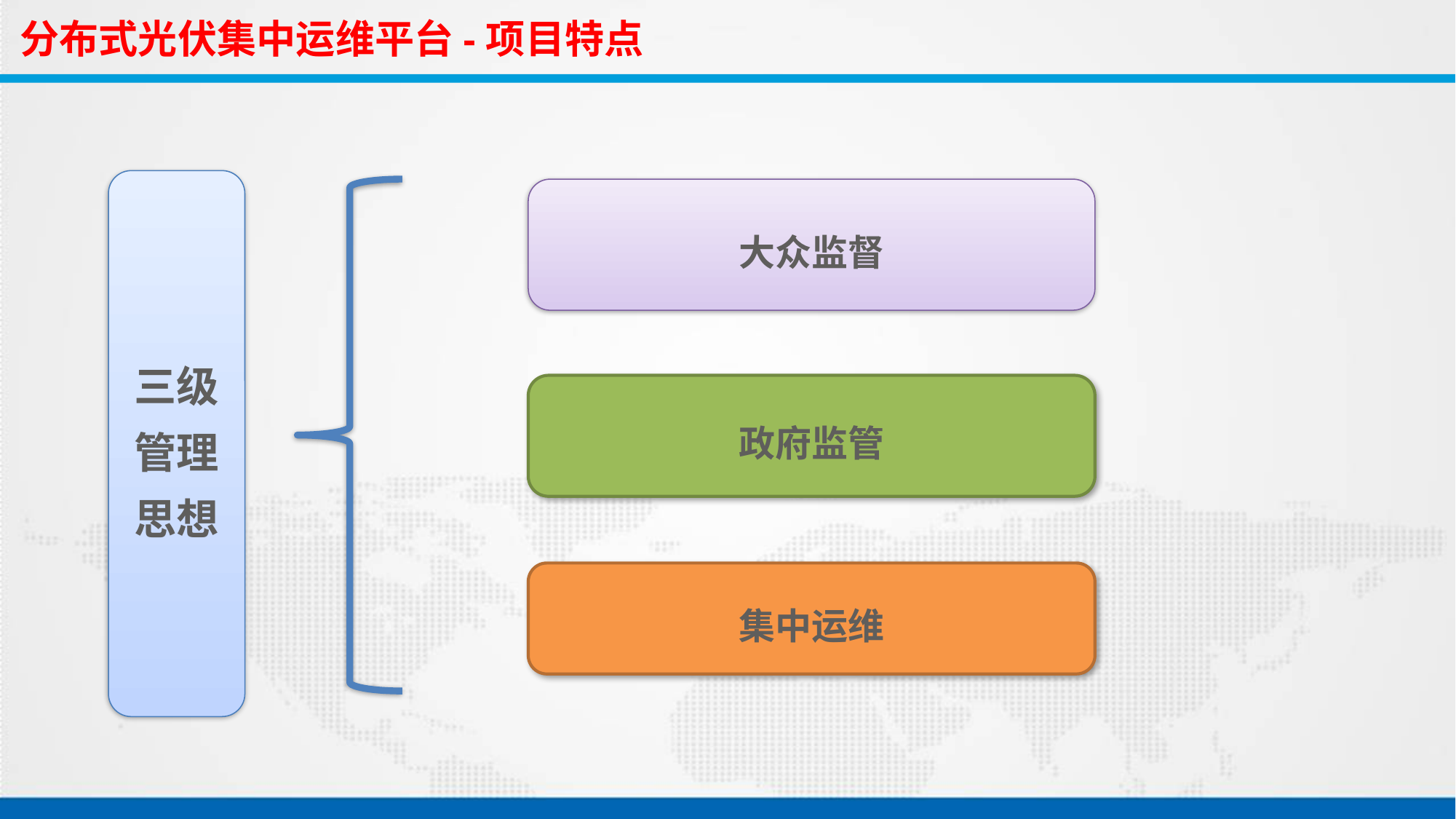

分布式光伏集中运维平台-项目特点
三级管理思想

大众监督
政府监管
集中运维